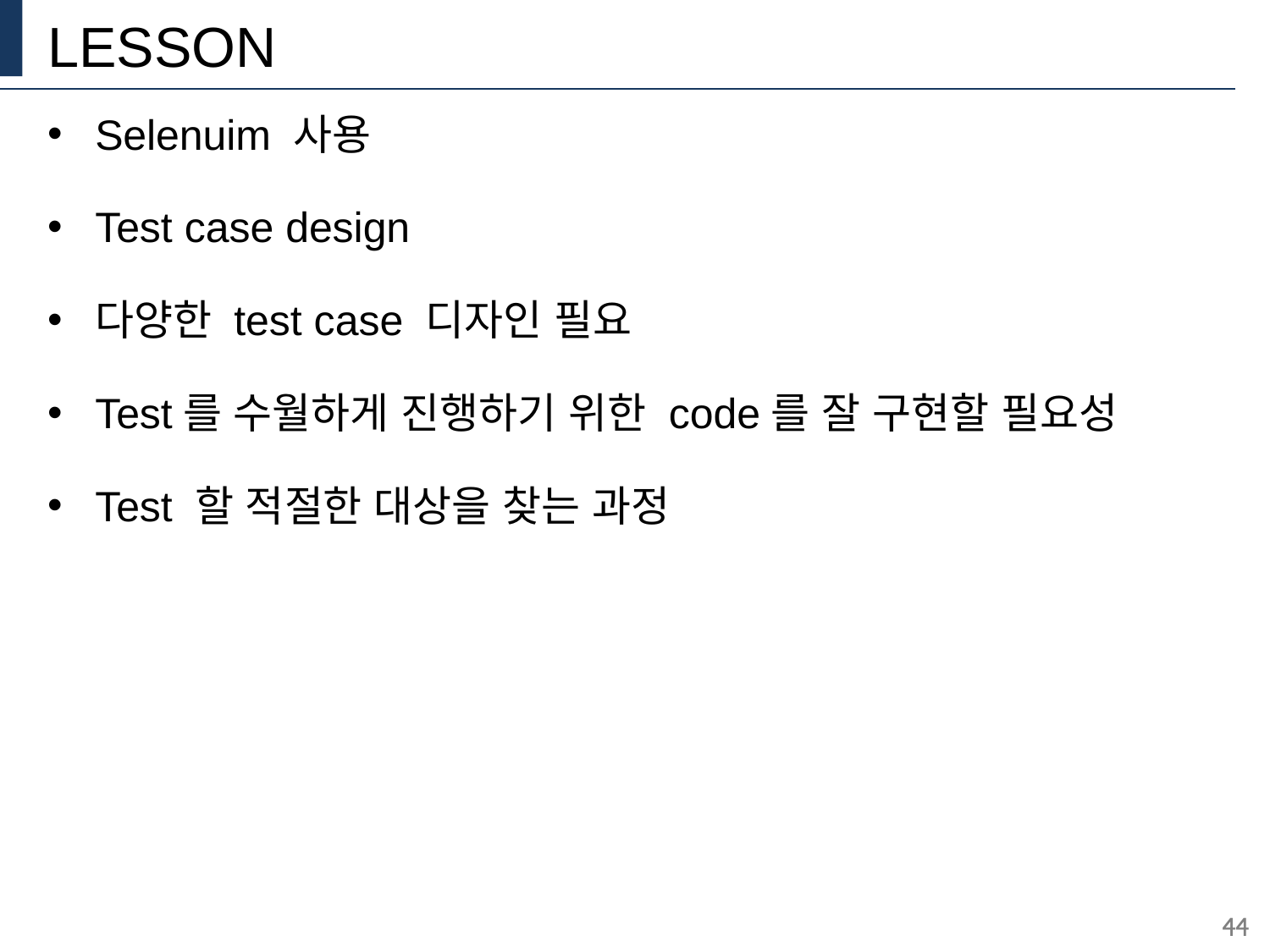

# Lesson
Selenuim 사용
Test case design
다양한 test case 디자인 필요
Test를 수월하게 진행하기 위한 code를 잘 구현할 필요성
Test 할 적절한 대상을 찾는 과정